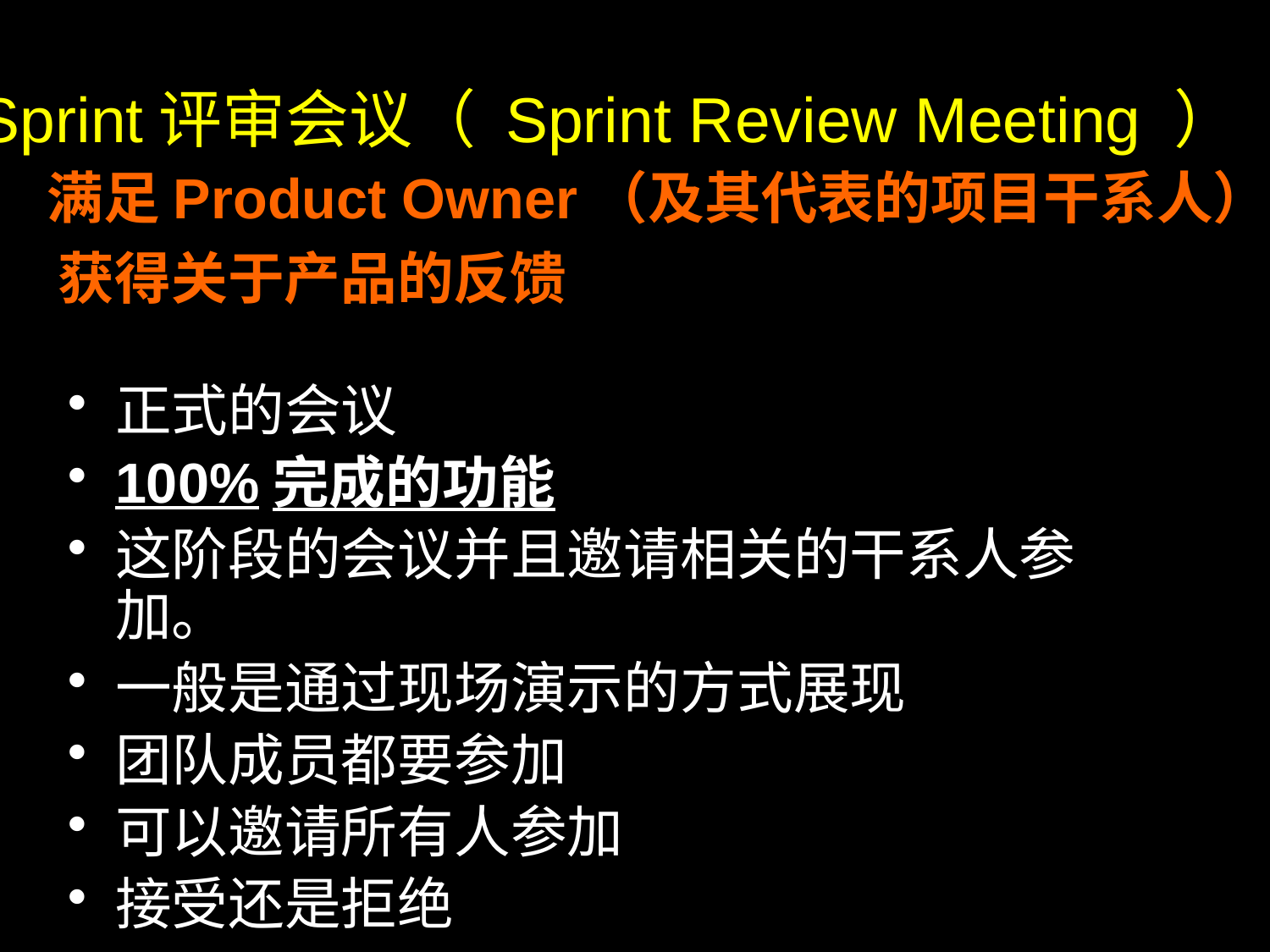

# Sprint评审会议（ Sprint Review Meeting ） 1
满足Product Owner（及其代表的项目干系人）
获得关于产品的反馈
正式的会议
100%完成的功能
这阶段的会议并且邀请相关的干系人参加。
一般是通过现场演示的方式展现
团队成员都要参加
可以邀请所有人参加
接受还是拒绝